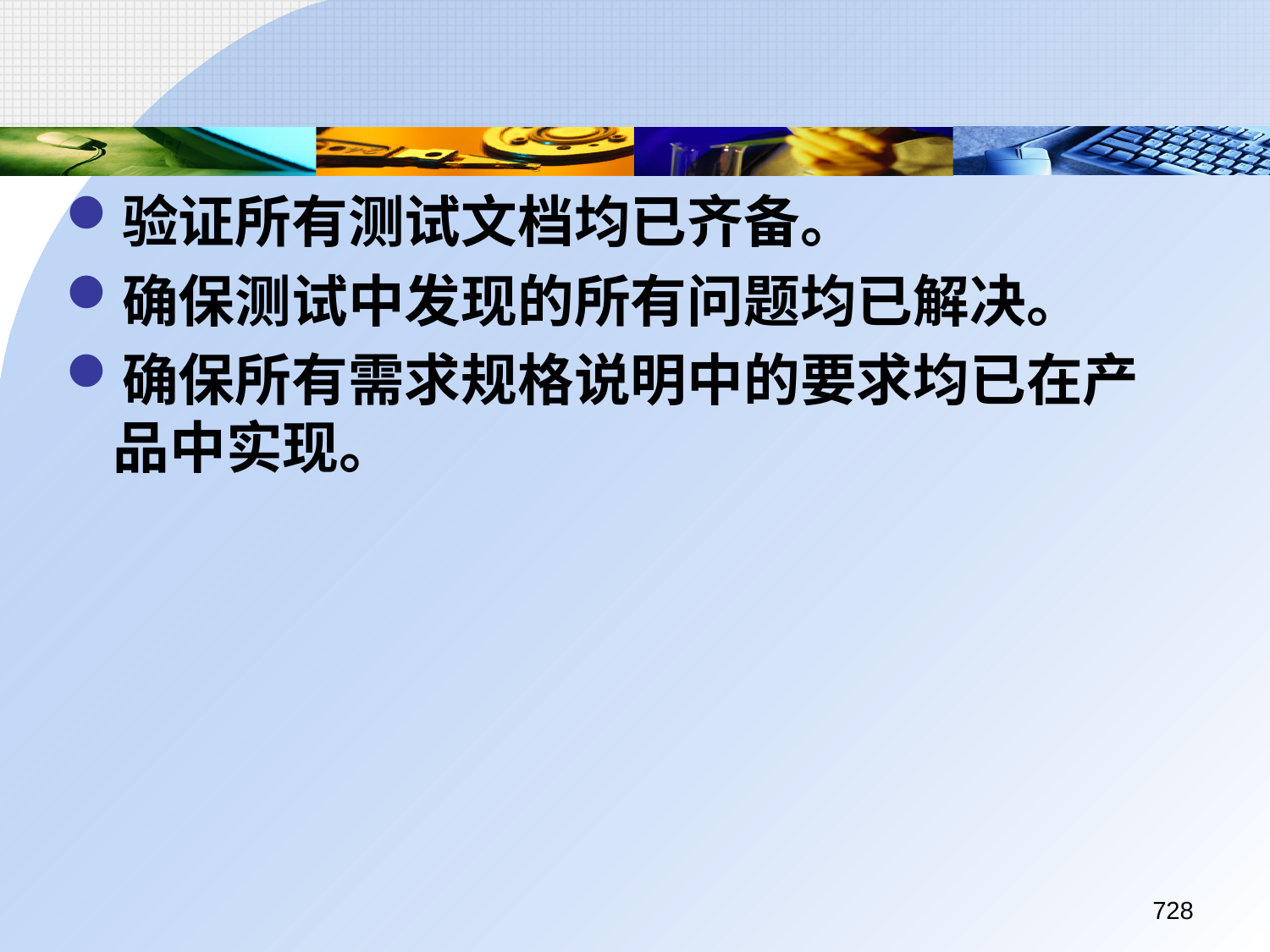

验证所有测试文档均已齐备。
确保测试中发现的所有问题均已解决。
确保所有需求规格说明中的要求均已在产品中实现。

728